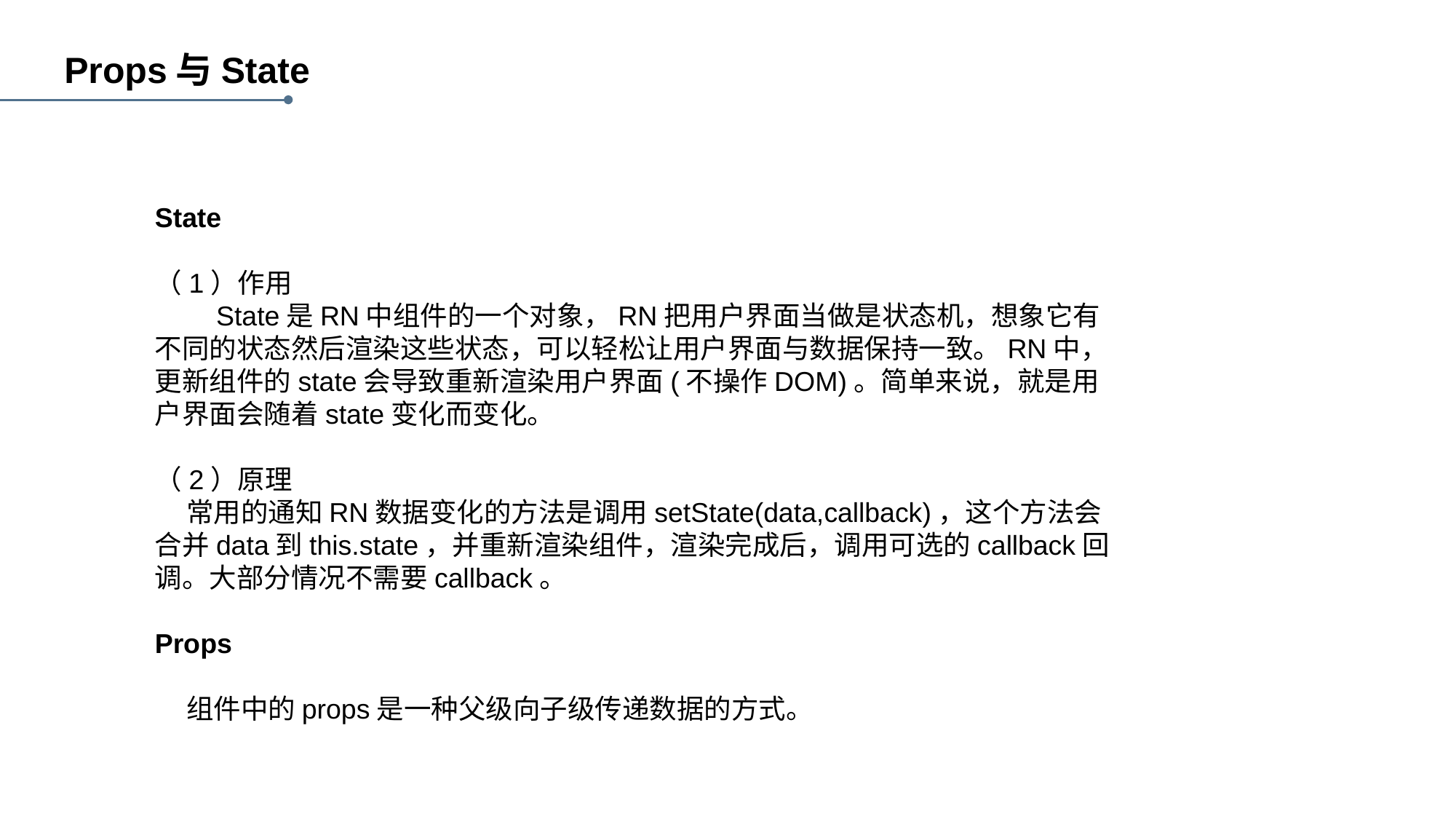

Props与State
State

（1）作用
　　State是RN中组件的一个对象，RN把用户界面当做是状态机，想象它有不同的状态然后渲染这些状态，可以轻松让用户界面与数据保持一致。RN中，更新组件的state会导致重新渲染用户界面(不操作DOM)。简单来说，就是用户界面会随着state变化而变化。

（2）原理
    常用的通知RN数据变化的方法是调用setState(data,callback)，这个方法会合并data到this.state，并重新渲染组件，渲染完成后，调用可选的callback回调。大部分情况不需要callback。

Props

    组件中的props是一种父级向子级传递数据的方式。